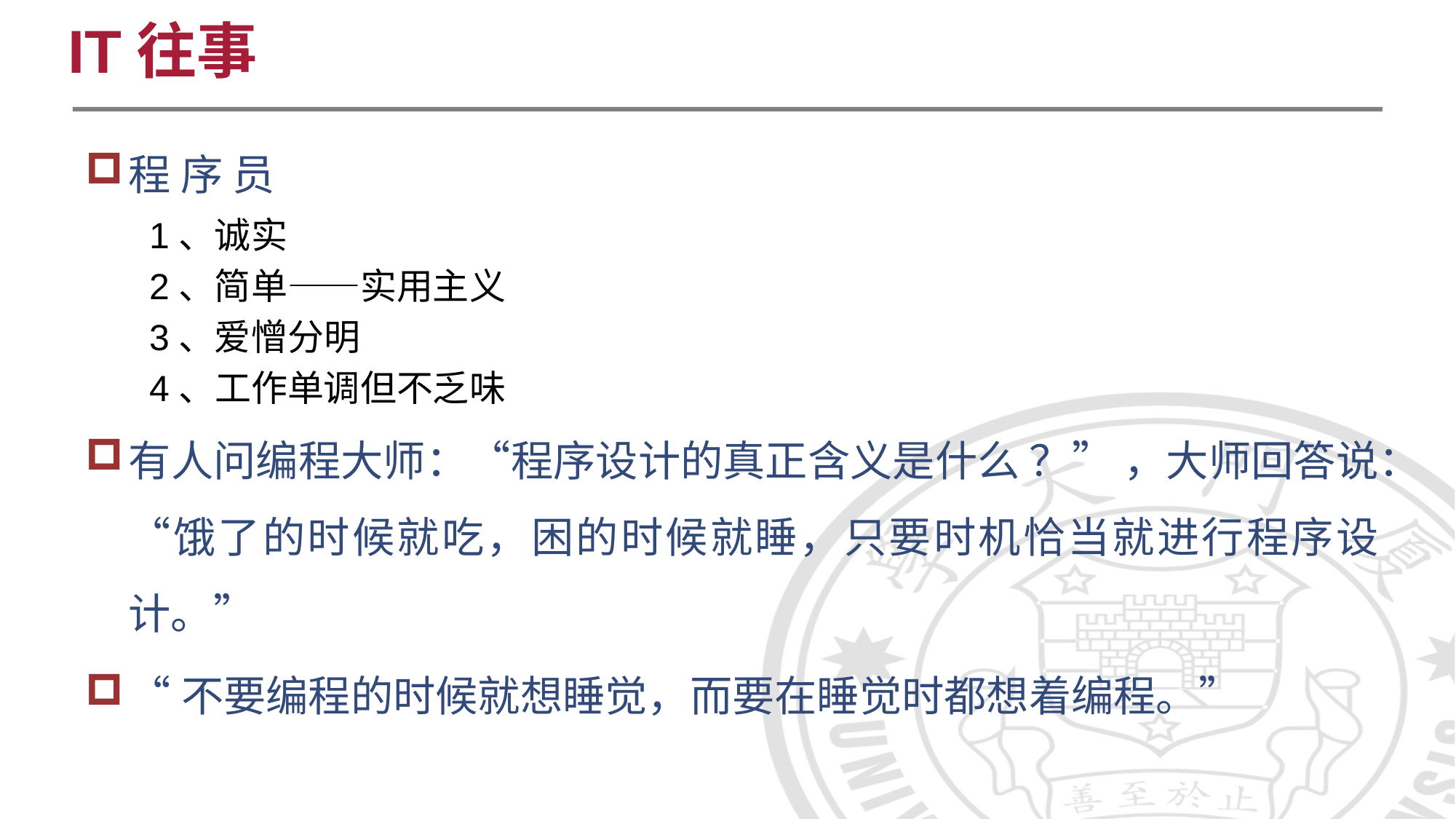

IT往事
程 序 员
1、诚实
2、简单——实用主义
3、爱憎分明
4、工作单调但不乏味
有人问编程大师：“程序设计的真正含义是什么 ？” ，大师回答说：“饿了的时候就吃，困的时候就睡，只要时机恰当就进行程序设计。”
“不要编程的时候就想睡觉，而要在睡觉时都想着编程。”